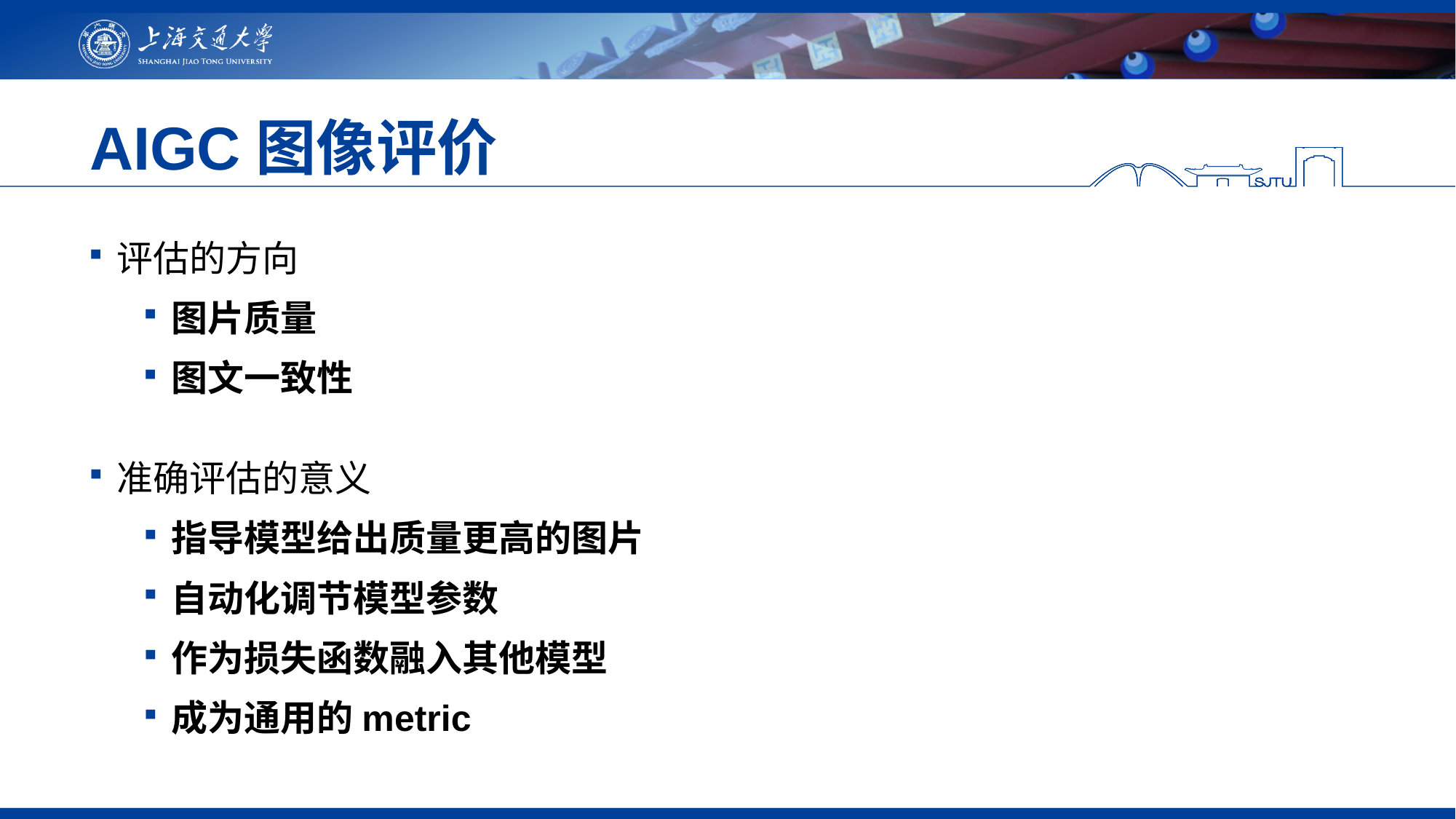

# AIGC图像评价
评估的方向
图片质量
图文一致性
准确评估的意义
指导模型给出质量更高的图片
自动化调节模型参数
作为损失函数融入其他模型
成为通用的metric